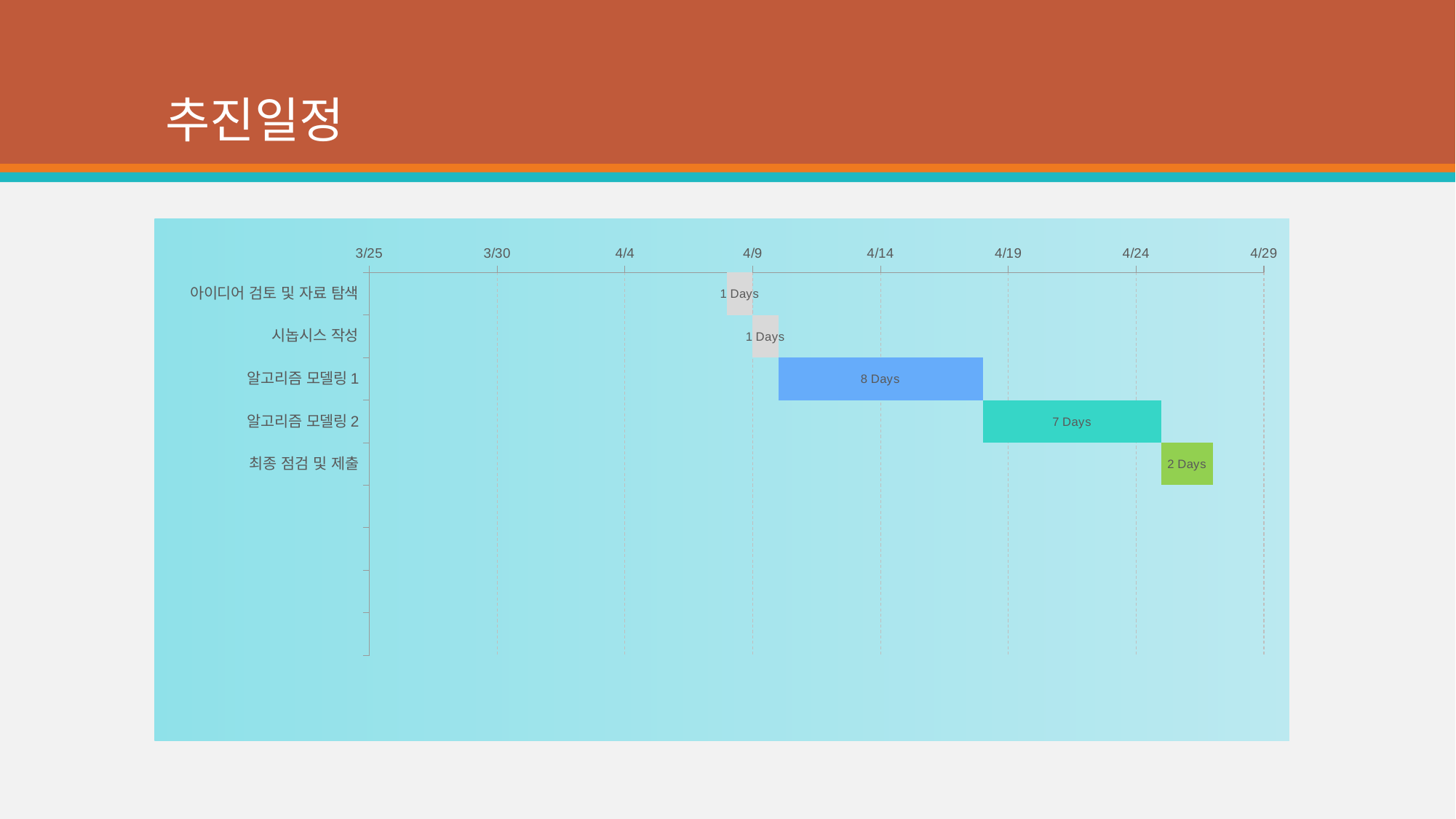

# 추진일정

### Chart

| Category | Start Date | Duration |
|---|---|---|
| 아이디어 검토 및 자료 탐색 | 43929.0 | 1.0 |
| 시놉시스 작성 | 43930.0 | 1.0 |
| 알고리즘 모델링1 | 43931.0 | 8.0 |
| 알고리즘 모델링2 | 43939.0 | 7.0 |
| 최종 점검 및 제출 | 43946.0 | 2.0 |